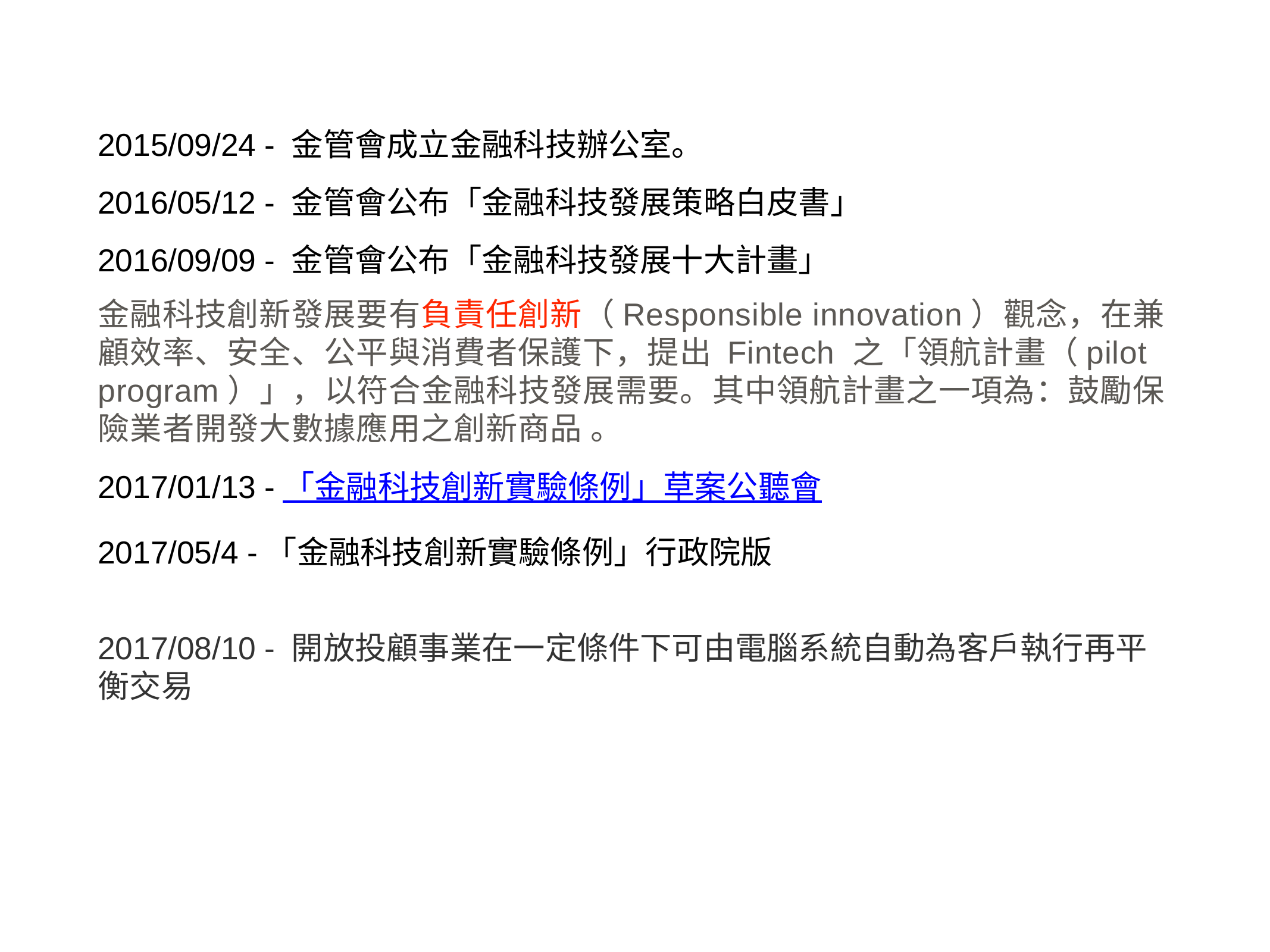

2015/09/24 - 金管會成立金融科技辦公室。
2016/05/12 - 金管會公布「金融科技發展策略白皮書」
2016/09/09 - 金管會公布「金融科技發展十大計畫」
金融科技創新發展要有負責任創新（Responsible innovation）觀念，在兼顧效率、安全、公平與消費者保護下，提出 Fintech 之「領航計畫（pilot program）」，以符合金融科技發展需要。其中領航計畫之一項為：鼓勵保險業者開發大數據應用之創新商品 。
2017/01/13 -「金融科技創新實驗條例」草案公聽會
2017/05/4 -「金融科技創新實驗條例」行政院版

2017/08/10 - 開放投顧事業在一定條件下可由電腦系統自動為客戶執行再平衡交易

15